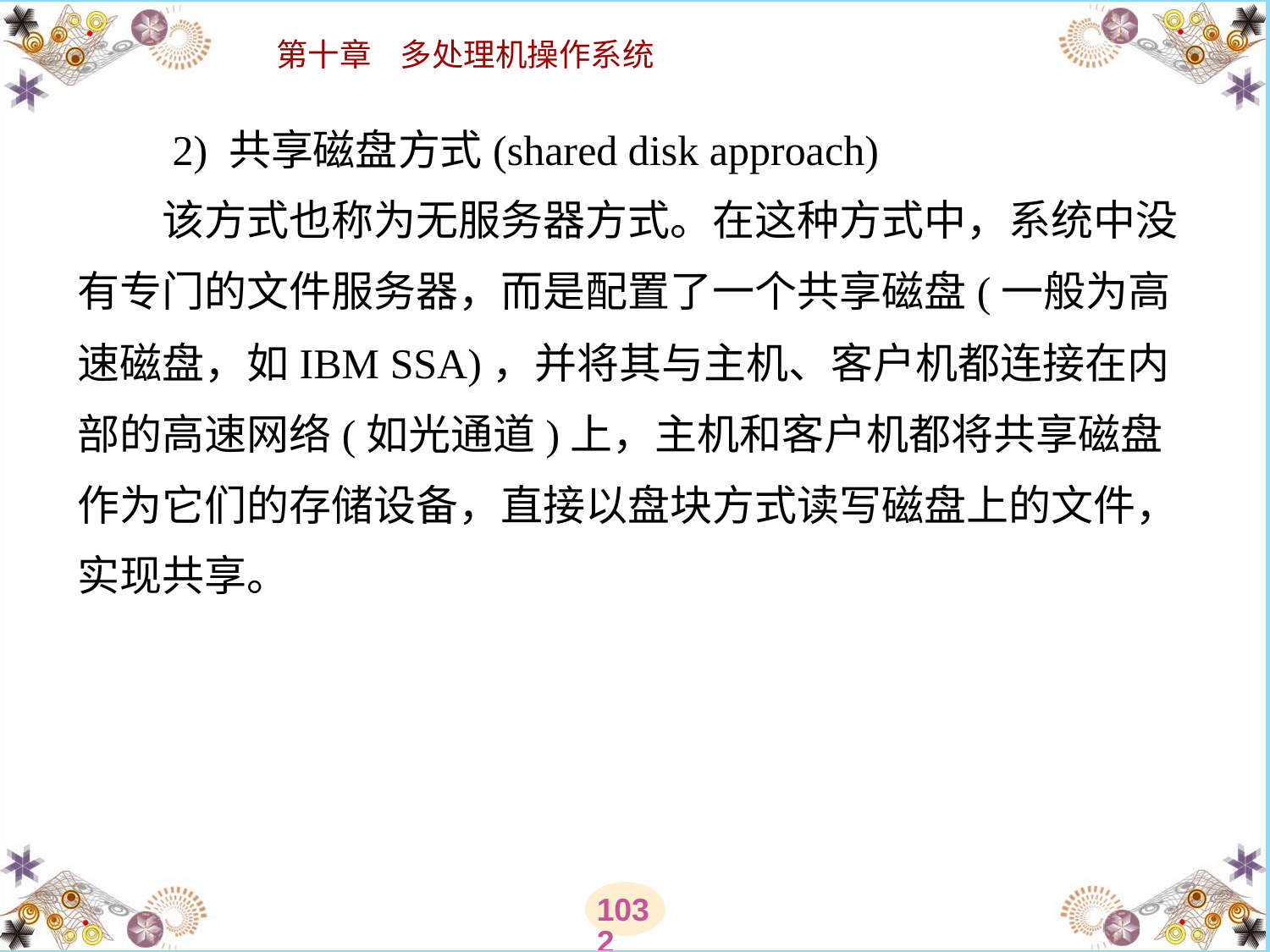

# 2) 共享磁盘方式(shared disk approach) 　　该方式也称为无服务器方式。在这种方式中，系统中没有专门的文件服务器，而是配置了一个共享磁盘(一般为高速磁盘，如IBM SSA)，并将其与主机、客户机都连接在内部的高速网络(如光通道)上，主机和客户机都将共享磁盘作为它们的存储设备，直接以盘块方式读写磁盘上的文件，实现共享。